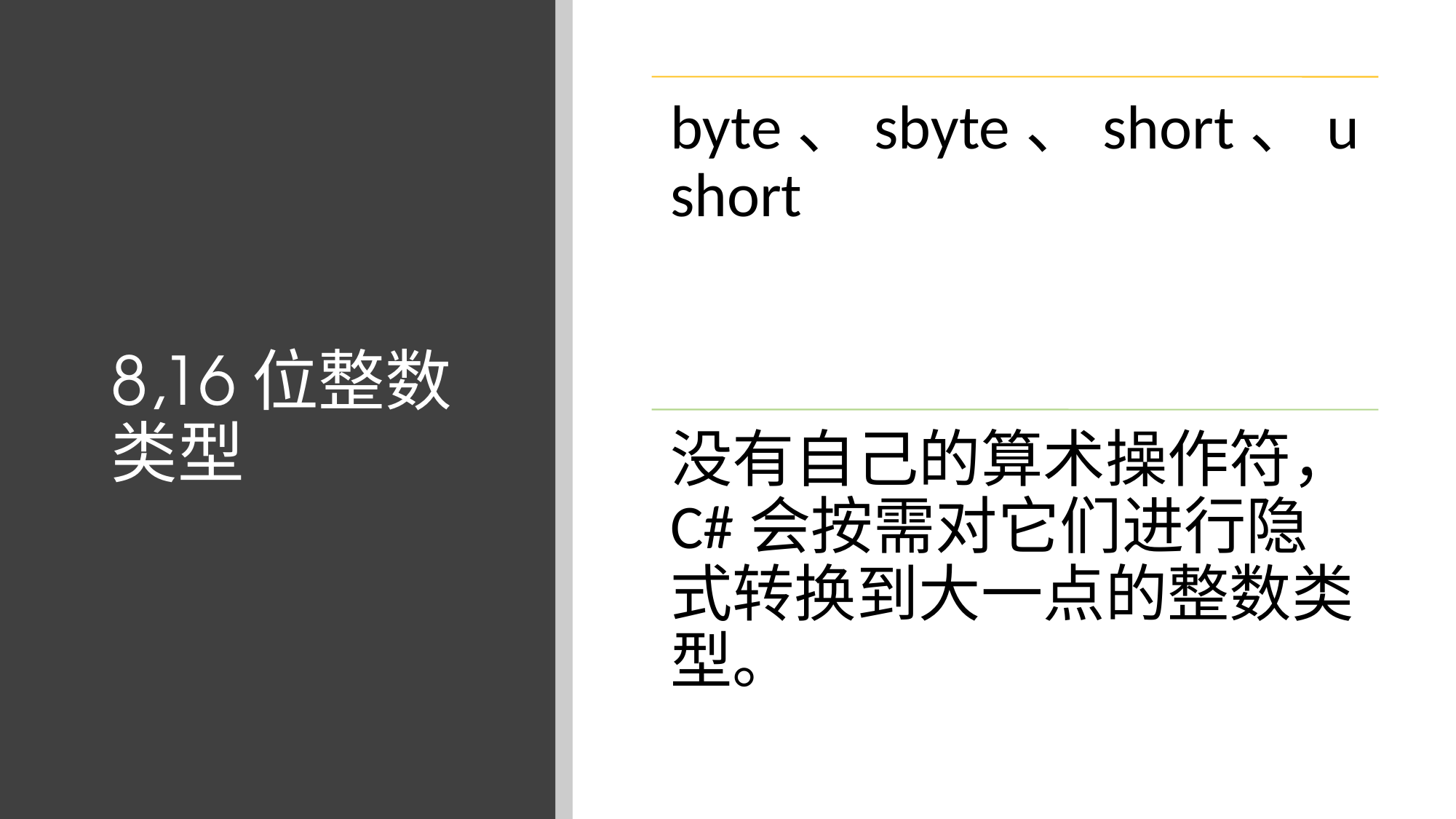

byte、sbyte、short、ushort
没有自己的算术操作符，C#会按需对它们进行隐式转换到大一点的整数类型。
# 8,16位整数类型